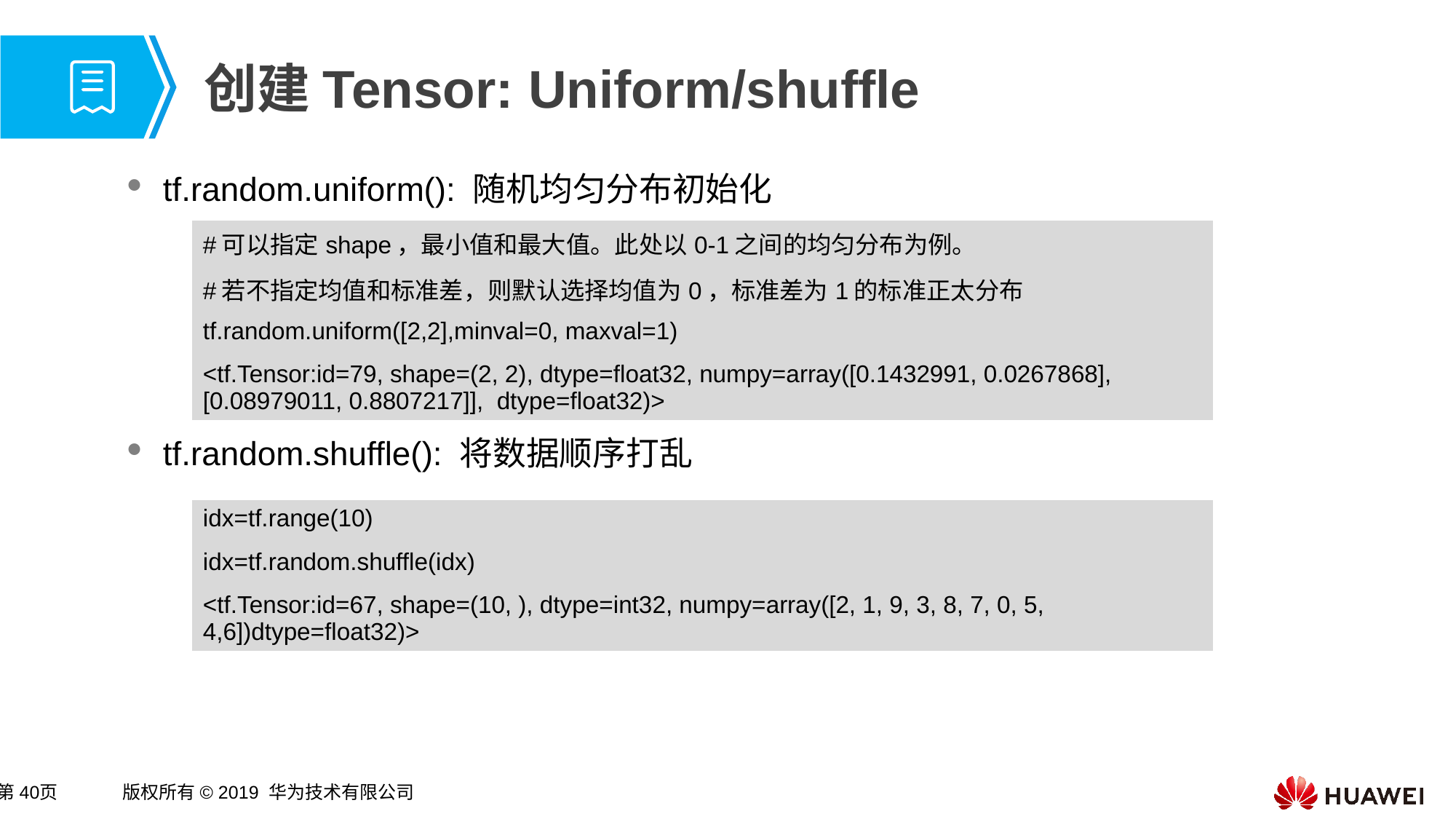

# 创建Tensor: Uniform/shuffle
tf.random.uniform(): 随机均匀分布初始化

tf.random.shuffle(): 将数据顺序打乱

| #可以指定shape，最小值和最大值。此处以0-1之间的均匀分布为例。 |
| --- |
| #若不指定均值和标准差，则默认选择均值为0，标准差为1的标准正太分布 |
| tf.random.uniform([2,2],minval=0, maxval=1) |
| <tf.Tensor:id=79, shape=(2, 2), dtype=float32, numpy=array([0.1432991, 0.0267868], [0.08979011, 0.8807217]], dtype=float32)> |
| idx=tf.range(10) |
| --- |
| idx=tf.random.shuffle(idx) |
| <tf.Tensor:id=67, shape=(10, ), dtype=int32, numpy=array([2, 1, 9, 3, 8, 7, 0, 5, 4,6])dtype=float32)> |